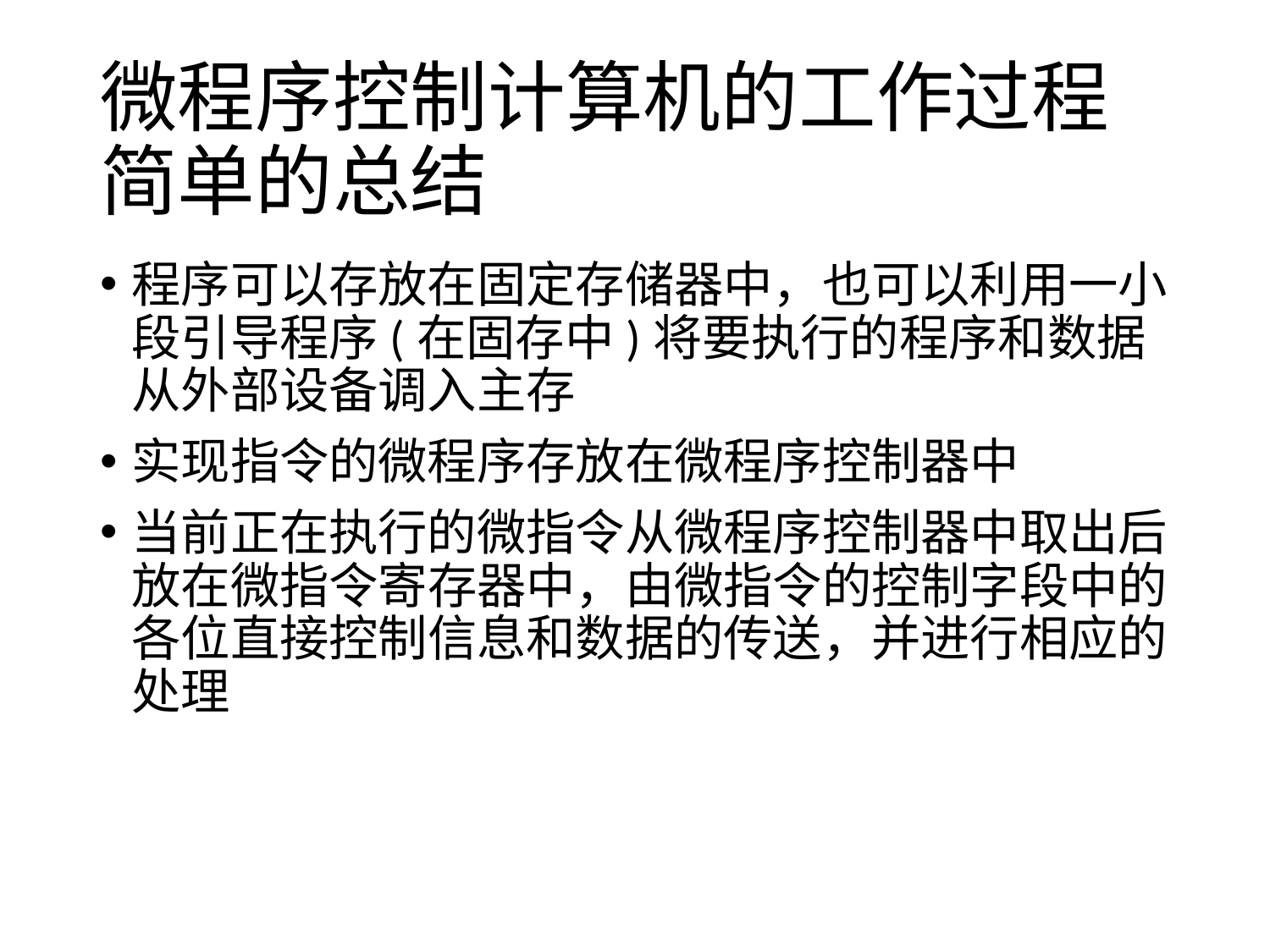

# 微程序控制计算机的工作过程简单的总结
程序可以存放在固定存储器中，也可以利用一小段引导程序(在固存中)将要执行的程序和数据从外部设备调入主存
实现指令的微程序存放在微程序控制器中
当前正在执行的微指令从微程序控制器中取出后放在微指令寄存器中，由微指令的控制字段中的各位直接控制信息和数据的传送，并进行相应的处理